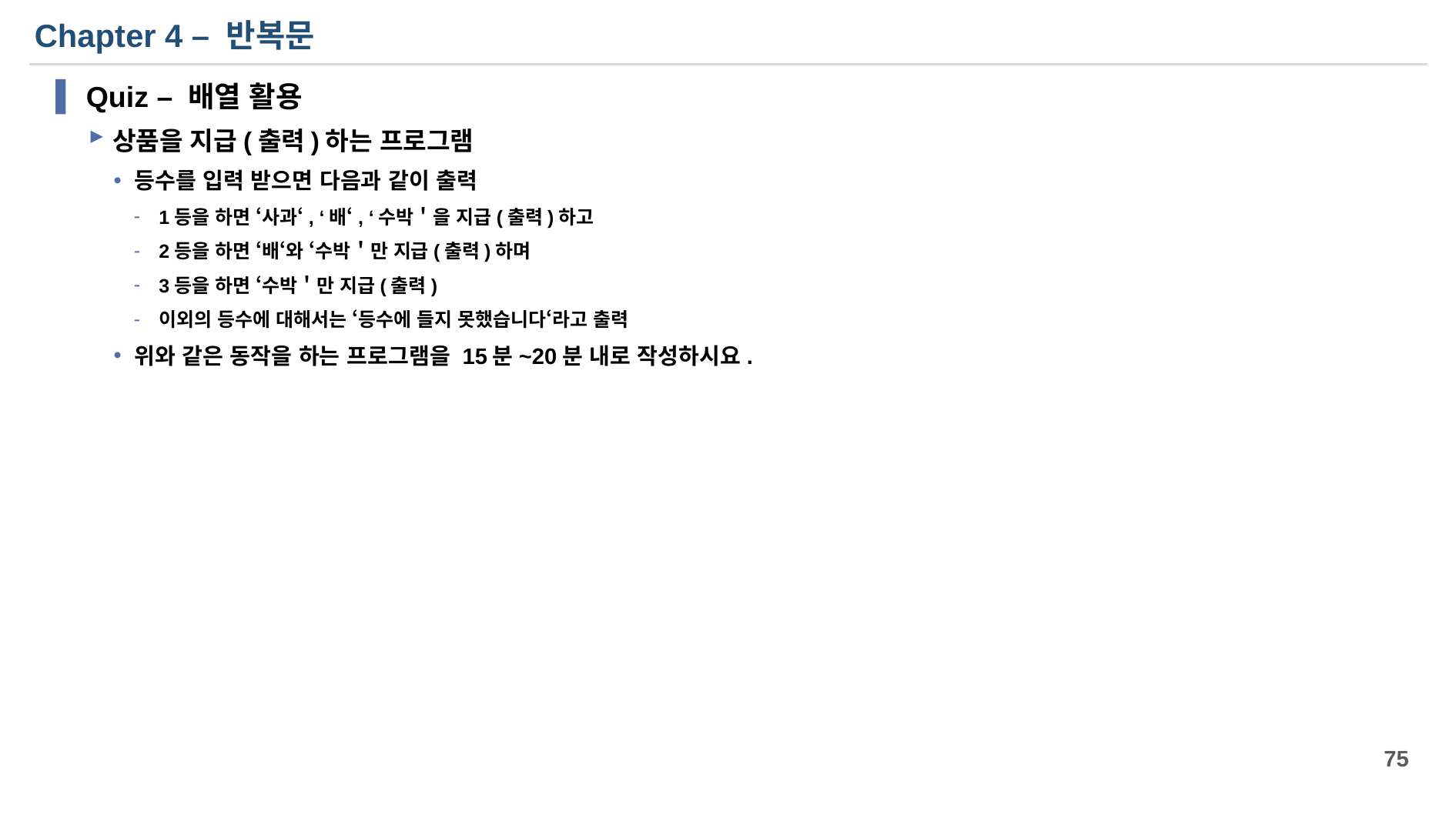

# Chapter 4 – 반복문
Quiz – 배열 활용
상품을 지급(출력)하는 프로그램
등수를 입력 받으면 다음과 같이 출력
1등을 하면 ‘사과‘, ‘배‘, ‘수박＇을 지급(출력)하고
2등을 하면 ‘배‘와 ‘수박＇만 지급(출력)하며
3등을 하면 ‘수박＇만 지급(출력)
이외의 등수에 대해서는 ‘등수에 들지 못했습니다‘라고 출력
위와 같은 동작을 하는 프로그램을 15분~20분 내로 작성하시요.

75